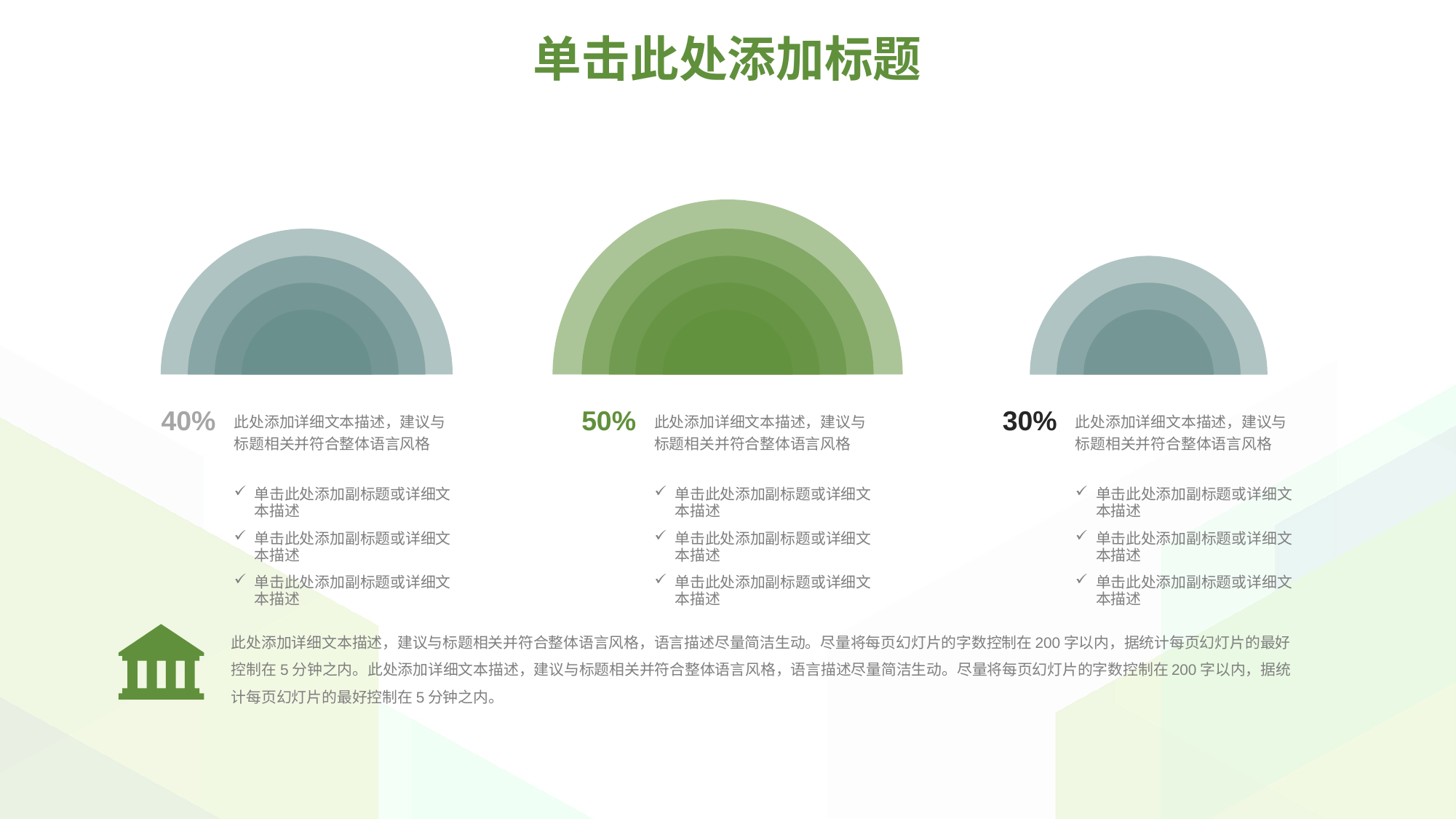

# 单击此处添加标题

40%
50%
30%
此处添加详细文本描述，建议与标题相关并符合整体语言风格
此处添加详细文本描述，建议与标题相关并符合整体语言风格
此处添加详细文本描述，建议与标题相关并符合整体语言风格
单击此处添加副标题或详细文本描述
单击此处添加副标题或详细文本描述
单击此处添加副标题或详细文本描述
单击此处添加副标题或详细文本描述
单击此处添加副标题或详细文本描述
单击此处添加副标题或详细文本描述
单击此处添加副标题或详细文本描述
单击此处添加副标题或详细文本描述
单击此处添加副标题或详细文本描述

此处添加详细文本描述，建议与标题相关并符合整体语言风格，语言描述尽量简洁生动。尽量将每页幻灯片的字数控制在200字以内，据统计每页幻灯片的最好控制在5分钟之内。此处添加详细文本描述，建议与标题相关并符合整体语言风格，语言描述尽量简洁生动。尽量将每页幻灯片的字数控制在200字以内，据统计每页幻灯片的最好控制在5分钟之内。